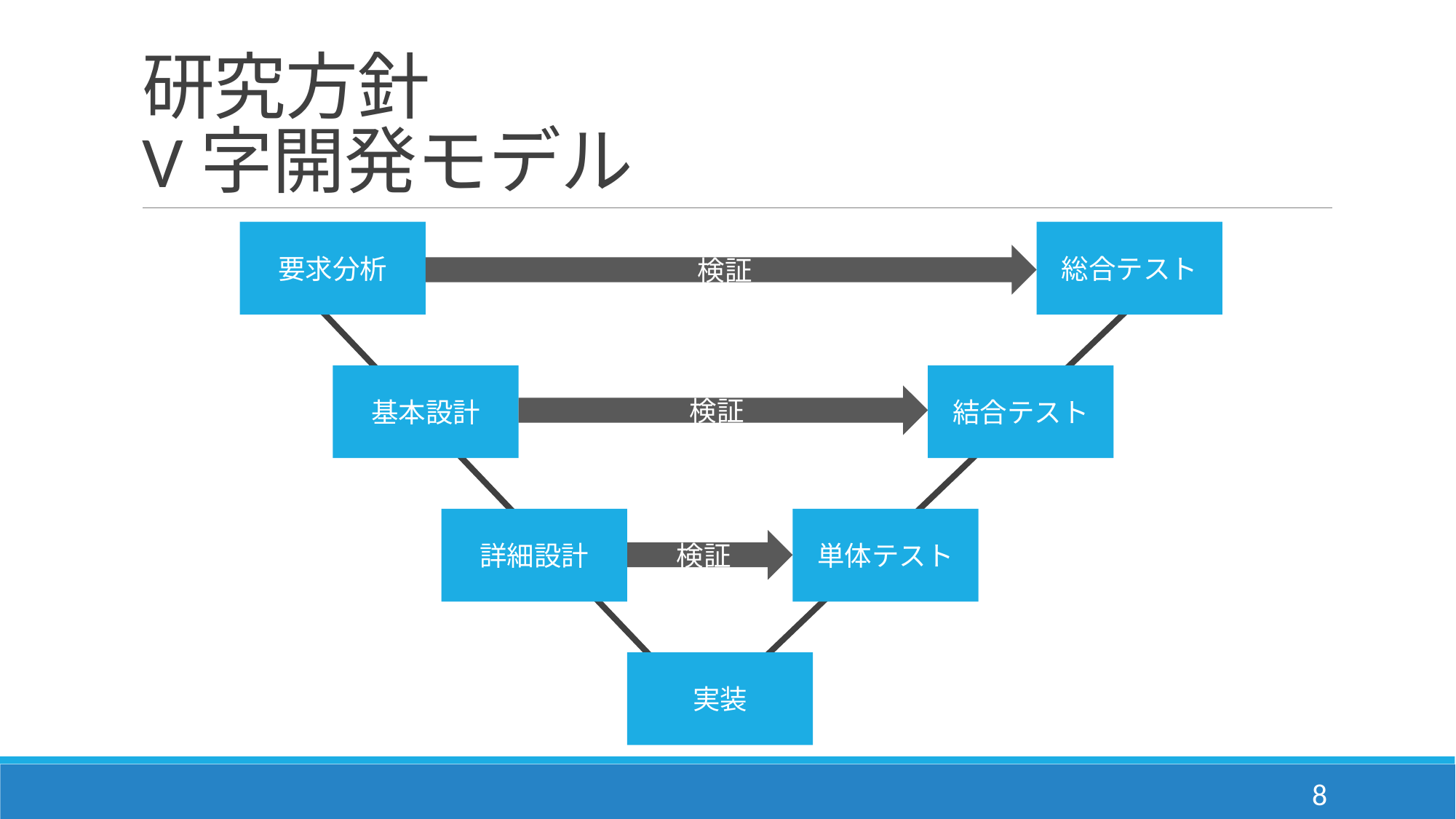

# 研究方針 V字開発モデル
総合テスト
要求分析
検証
基本設計
結合テスト
検証
単体テスト
詳細設計
検証
実装
8